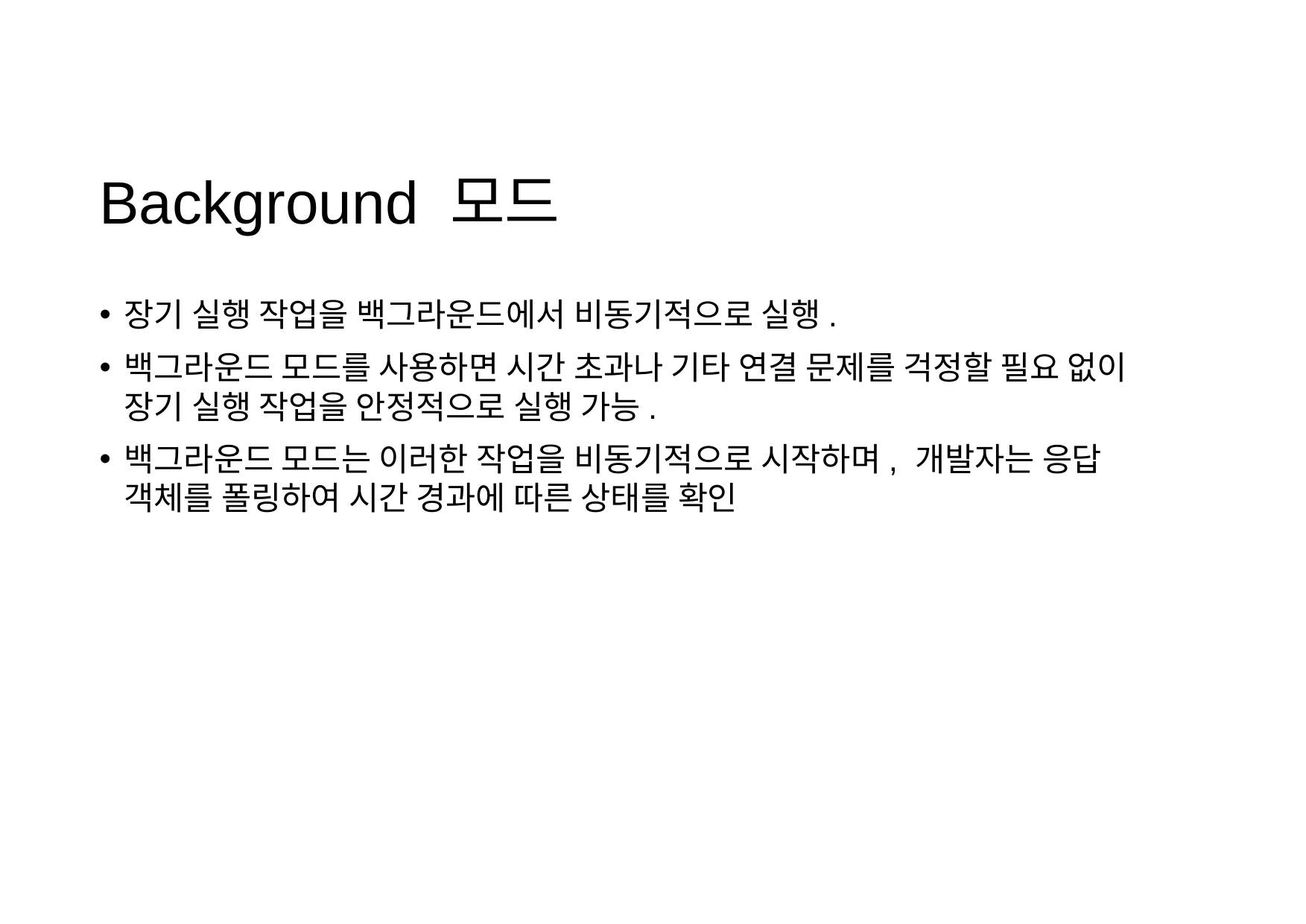

# Background 모드
장기 실행 작업을 백그라운드에서 비동기적으로 실행.
백그라운드 모드를 사용하면 시간 초과나 기타 연결 문제를 걱정할 필요 없이 장기 실행 작업을 안정적으로 실행 가능.
백그라운드 모드는 이러한 작업을 비동기적으로 시작하며, 개발자는 응답 객체를 폴링하여 시간 경과에 따른 상태를 확인